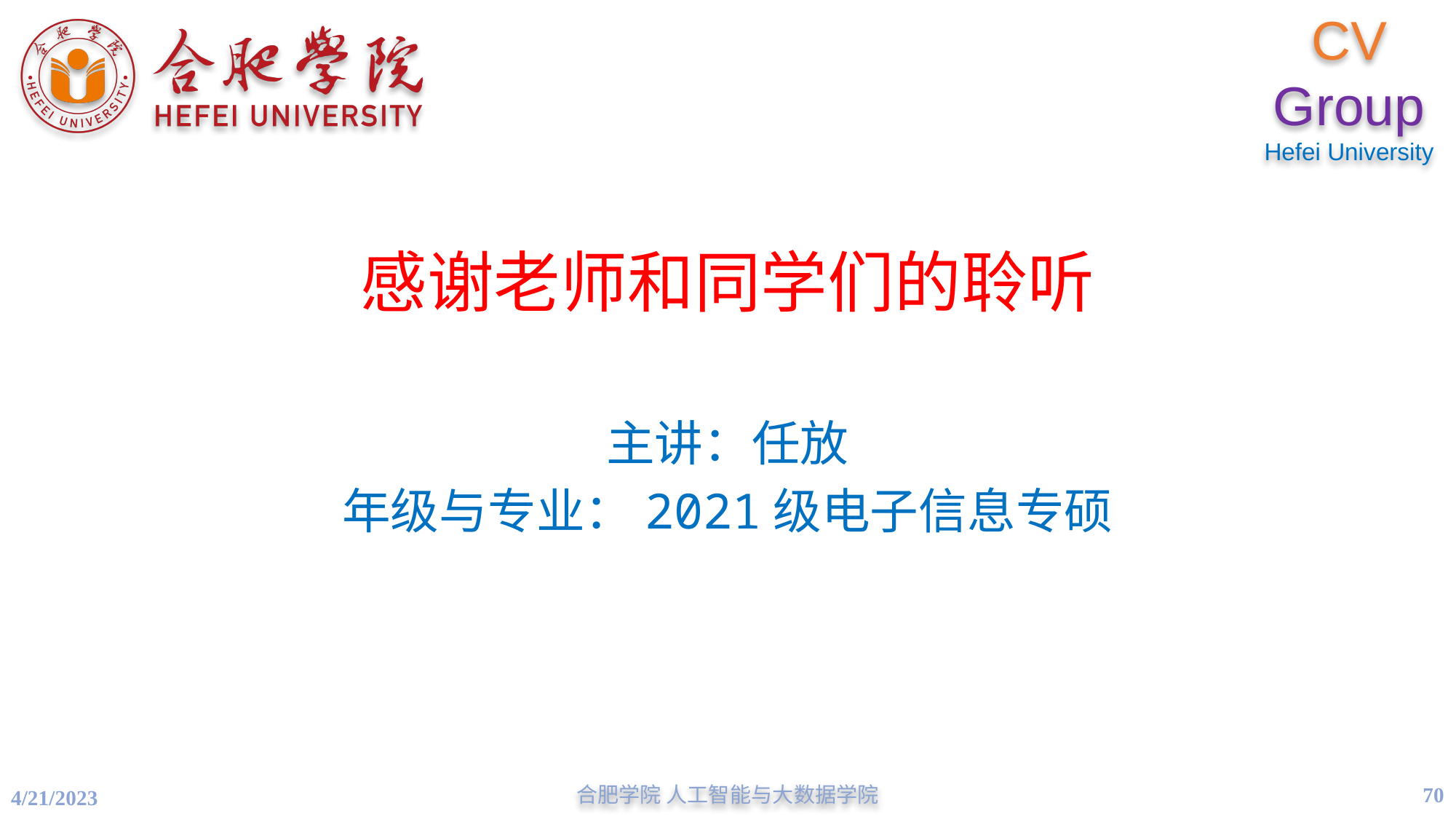

# 感谢老师和同学们的聆听
主讲：任放
年级与专业：2021级电子信息专硕

70
4/21/2023
合肥学院 人工智能与大数据学院